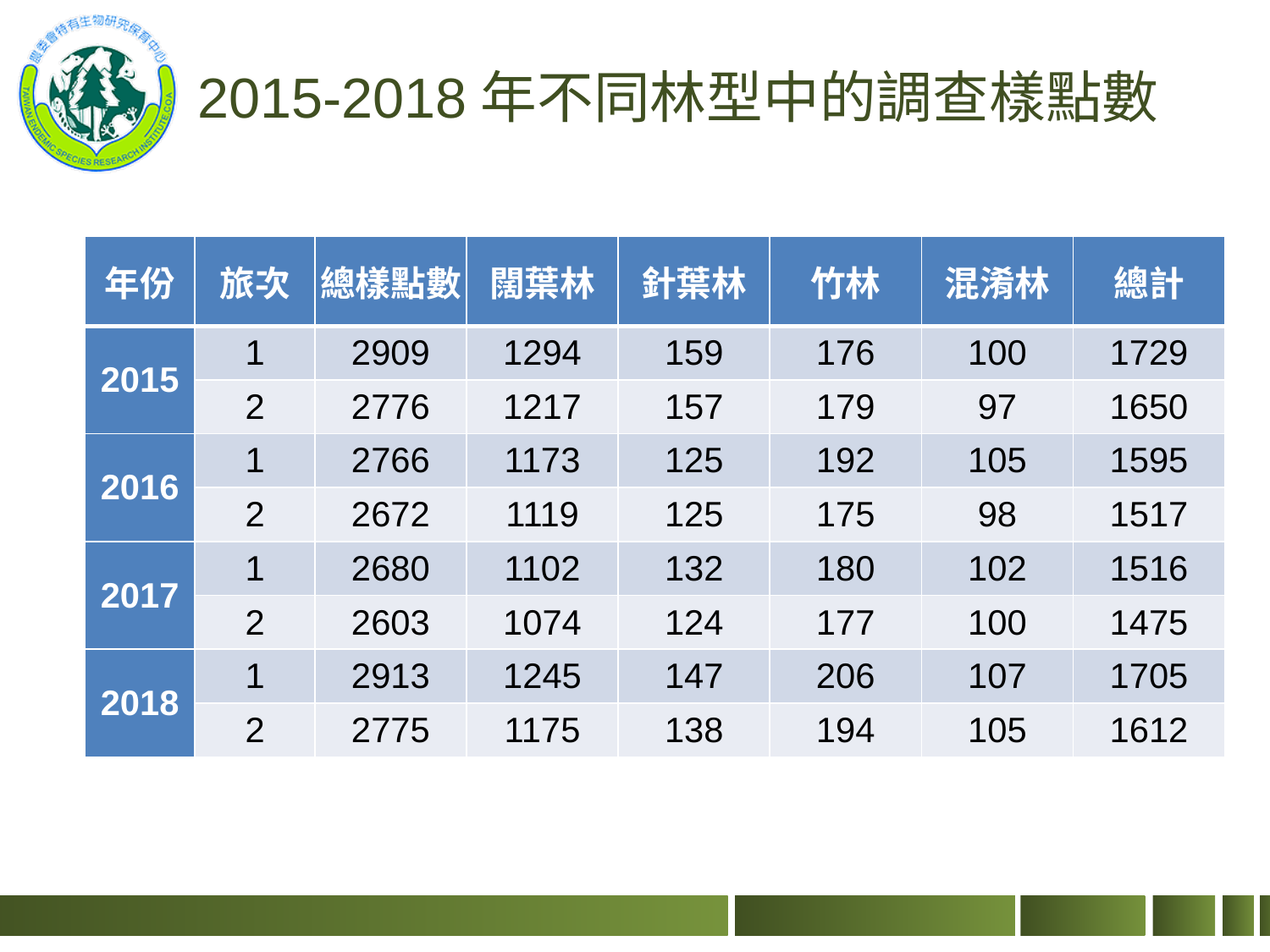

# 2015-2018年不同林型中的調查樣點數
| 年份 | 旅次 | 總樣點數 | 闊葉林 | 針葉林 | 竹林 | 混淆林 | 總計 |
| --- | --- | --- | --- | --- | --- | --- | --- |
| 2015 | 1 | 2909 | 1294 | 159 | 176 | 100 | 1729 |
|  | 2 | 2776 | 1217 | 157 | 179 | 97 | 1650 |
| 2016 | 1 | 2766 | 1173 | 125 | 192 | 105 | 1595 |
|  | 2 | 2672 | 1119 | 125 | 175 | 98 | 1517 |
| 2017 | 1 | 2680 | 1102 | 132 | 180 | 102 | 1516 |
|  | 2 | 2603 | 1074 | 124 | 177 | 100 | 1475 |
| 2018 | 1 | 2913 | 1245 | 147 | 206 | 107 | 1705 |
|  | 2 | 2775 | 1175 | 138 | 194 | 105 | 1612 |